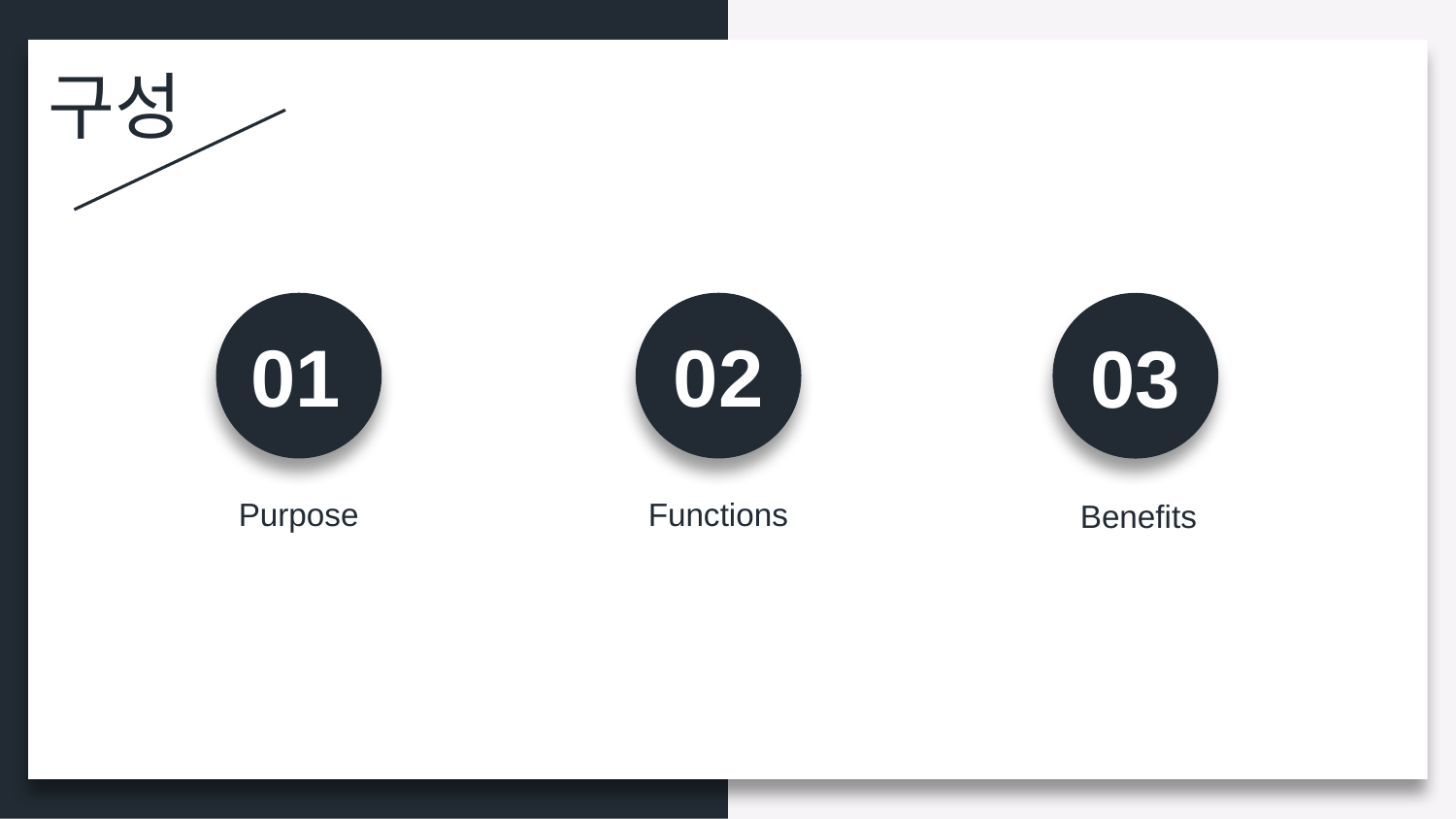

구성

01
02
03
Purpose
Functions
Benefits